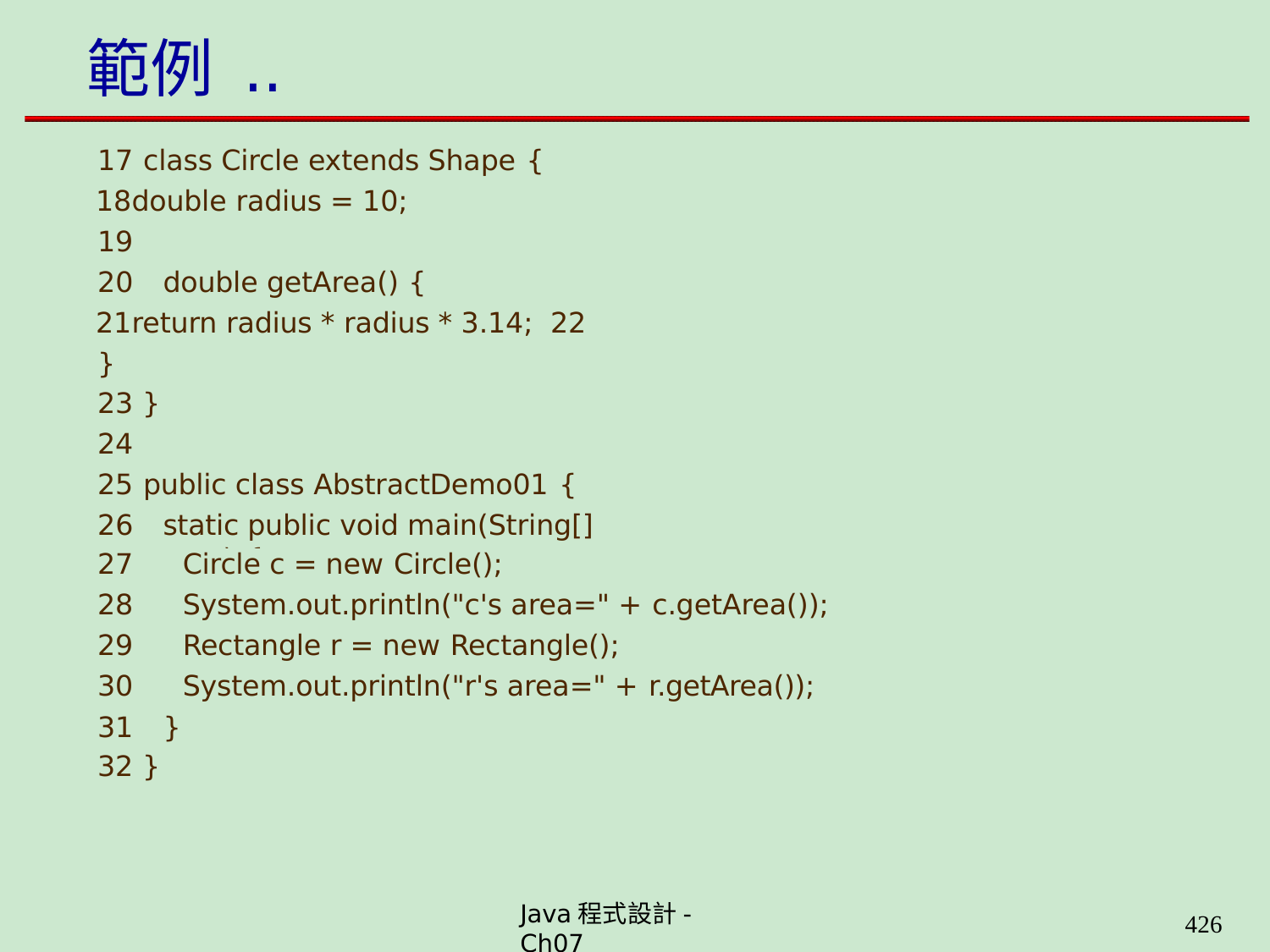

# 範例 ..
class Circle extends Shape {
double radius = 10;  19
double getArea() {
return radius * radius * 3.14;  22	}
23 }
24
public class AbstractDemo01 {
static public void main(String[] args) {
| 27 |  | Circle c = new Circle(); |
| --- | --- | --- |
| 28 |  | System.out.println("c's area=" + c.getArea()); |
| 29 |  | Rectangle r = new Rectangle(); |
| 30 |  | System.out.println("r's area=" + r.getArea()); |
| 31 32 } | } |  |
Java程式設計-Ch07
426